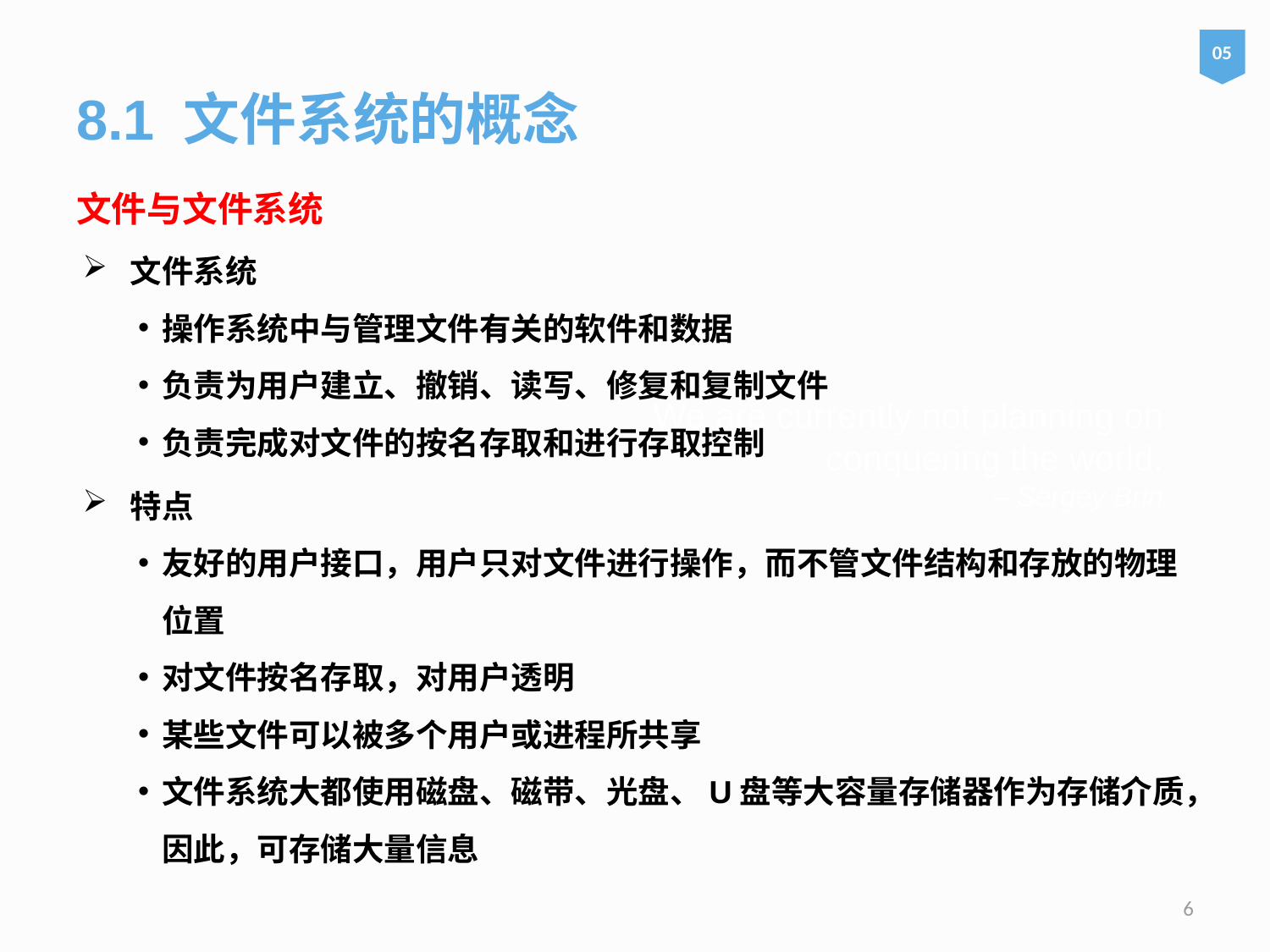

05
8.1 文件系统的概念
文件与文件系统
文件系统
操作系统中与管理文件有关的软件和数据
负责为用户建立、撤销、读写、修复和复制文件
负责完成对文件的按名存取和进行存取控制
特点
友好的用户接口，用户只对文件进行操作，而不管文件结构和存放的物理位置
对文件按名存取，对用户透明
某些文件可以被多个用户或进程所共享
文件系统大都使用磁盘、磁带、光盘、U盘等大容量存储器作为存储介质，因此，可存储大量信息

# We are currently not planning on conquering the world. – Sergey Brin
6